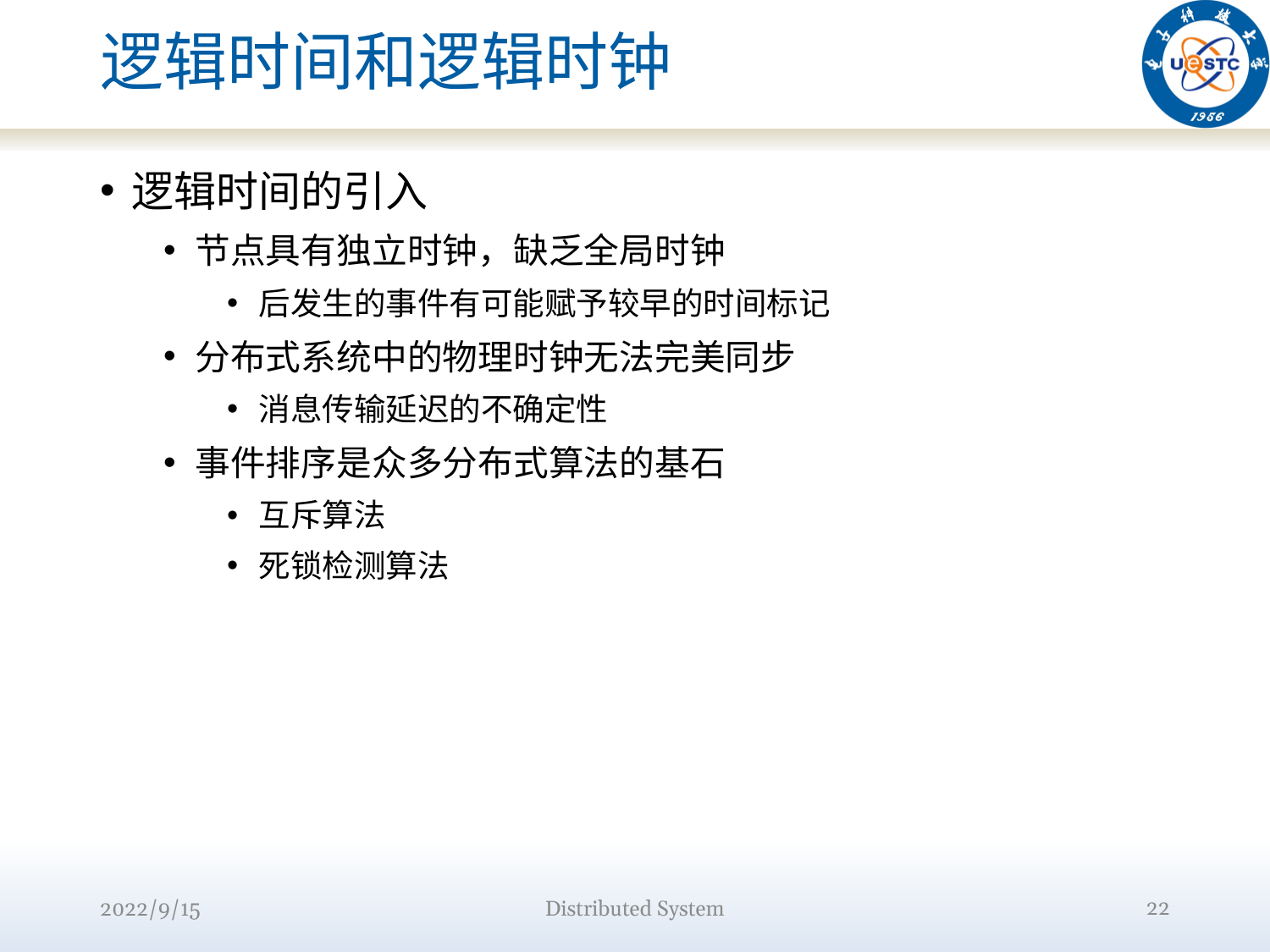

# 逻辑时间和逻辑时钟
逻辑时间的引入
节点具有独立时钟，缺乏全局时钟
后发生的事件有可能赋予较早的时间标记
分布式系统中的物理时钟无法完美同步
消息传输延迟的不确定性
事件排序是众多分布式算法的基石
互斥算法
死锁检测算法
2022/9/15
Distributed System
22